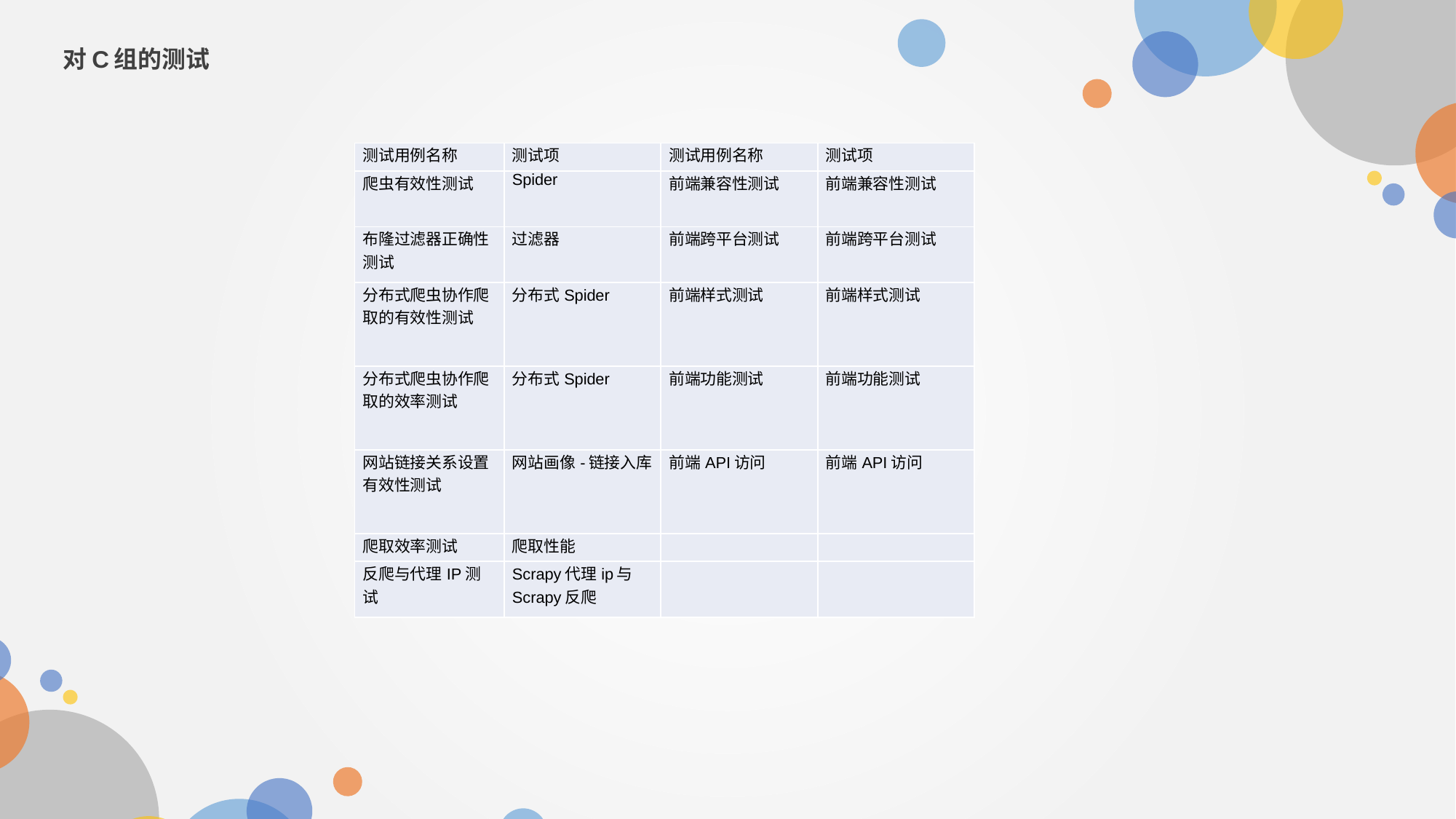

对C组的测试
| 测试用例名称 | 测试项 | 测试用例名称 | 测试项 |
| --- | --- | --- | --- |
| 爬虫有效性测试 | Spider | 前端兼容性测试 | 前端兼容性测试 |
| 布隆过滤器正确性测试 | 过滤器 | 前端跨平台测试 | 前端跨平台测试 |
| 分布式爬虫协作爬取的有效性测试 | 分布式Spider | 前端样式测试 | 前端样式测试 |
| 分布式爬虫协作爬取的效率测试 | 分布式Spider | 前端功能测试 | 前端功能测试 |
| 网站链接关系设置有效性测试 | 网站画像-链接入库 | 前端API访问 | 前端API访问 |
| 爬取效率测试 | 爬取性能 |  |  |
| 反爬与代理IP测试 | Scrapy代理ip与Scrapy反爬 |  |  |